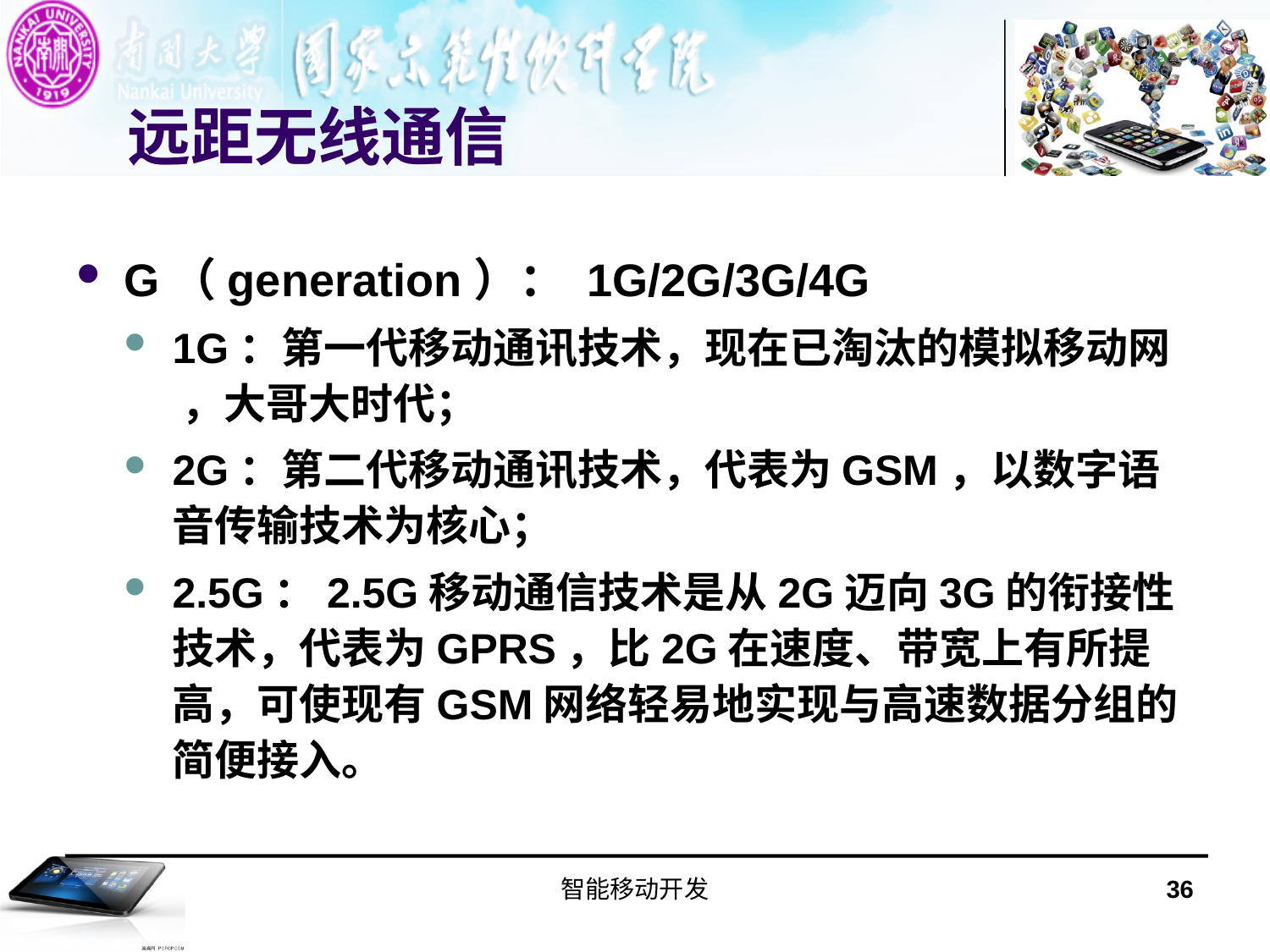

# 远距无线通信
G（generation）： 1G/2G/3G/4G
1G：第一代移动通讯技术，现在已淘汰的模拟移动网 ，大哥大时代；
2G：第二代移动通讯技术，代表为GSM，以数字语音传输技术为核心；
2.5G：2.5G移动通信技术是从2G迈向3G的衔接性技术，代表为GPRS，比2G在速度、带宽上有所提高，可使现有GSM网络轻易地实现与高速数据分组的简便接入。
智能移动开发
36